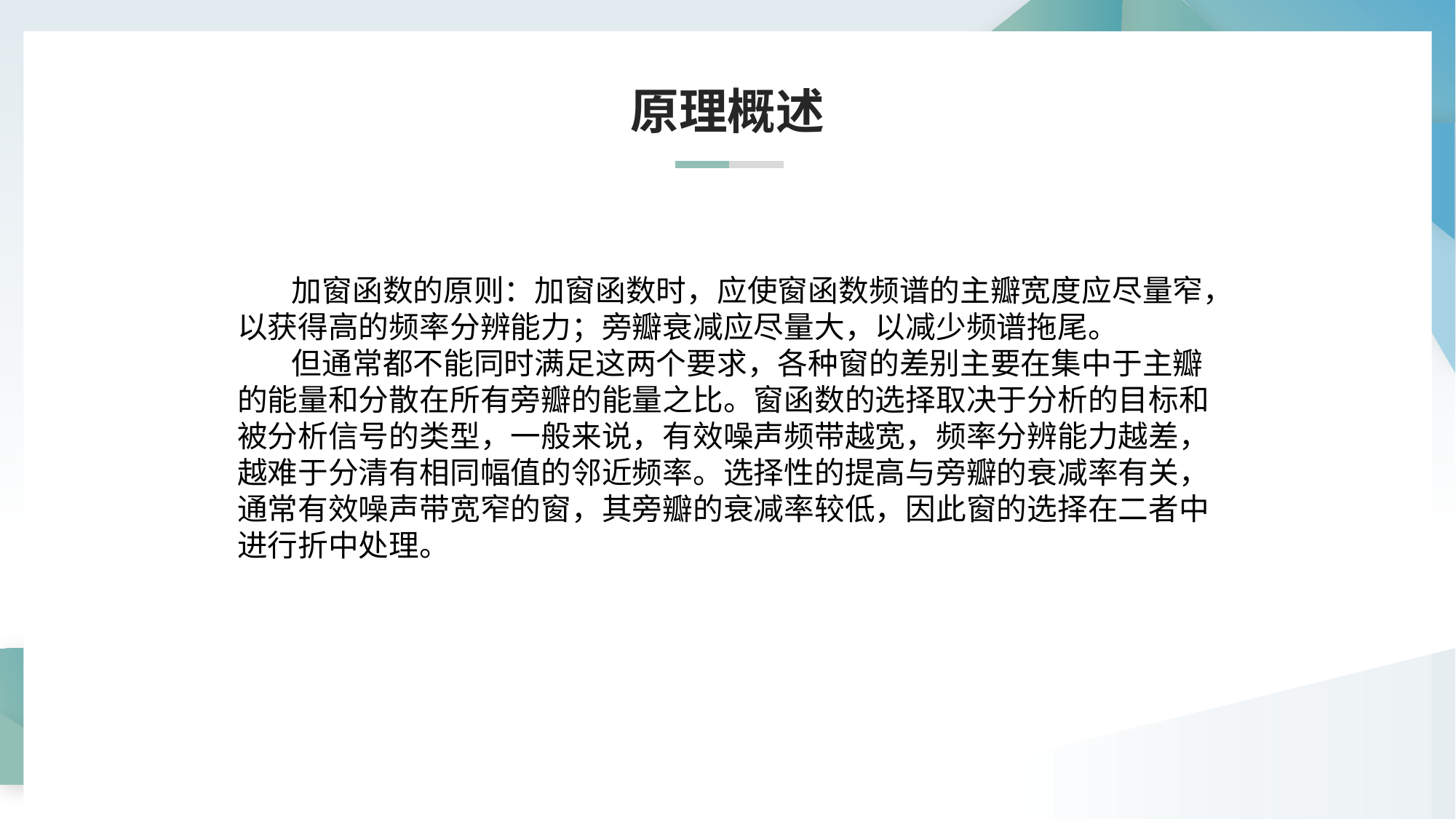

原理概述
       加窗函数的原则：加窗函数时，应使窗函数频谱的主瓣宽度应尽量窄，以获得高的频率分辨能力；旁瓣衰减应尽量大，以减少频谱拖尾。
       但通常都不能同时满足这两个要求，各种窗的差别主要在集中于主瓣的能量和分散在所有旁瓣的能量之比。窗函数的选择取决于分析的目标和被分析信号的类型，一般来说，有效噪声频带越宽，频率分辨能力越差，越难于分清有相同幅值的邻近频率。选择性的提高与旁瓣的衰减率有关，通常有效噪声带宽窄的窗，其旁瓣的衰减率较低，因此窗的选择在二者中进行折中处理。